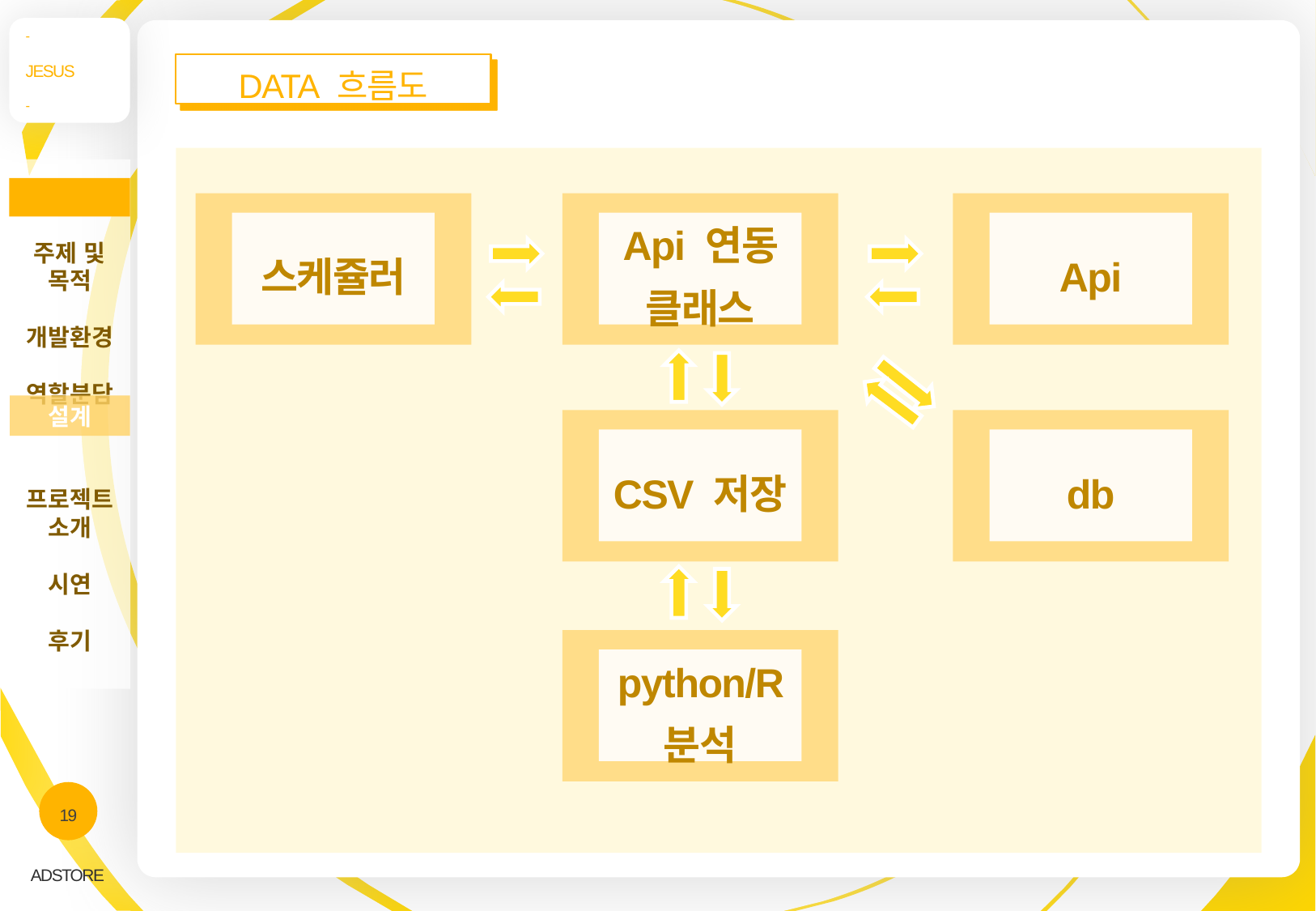

-
JESUS
-
DATA 흐름도

주제 및 목적

개발환경

역할분담

프로젝트 소개

시연

후기

INDEX

스케쥴러

Api 연동 클래스

Api

CSV 저장

db

python/R 분석
설계
19
ADSTORE